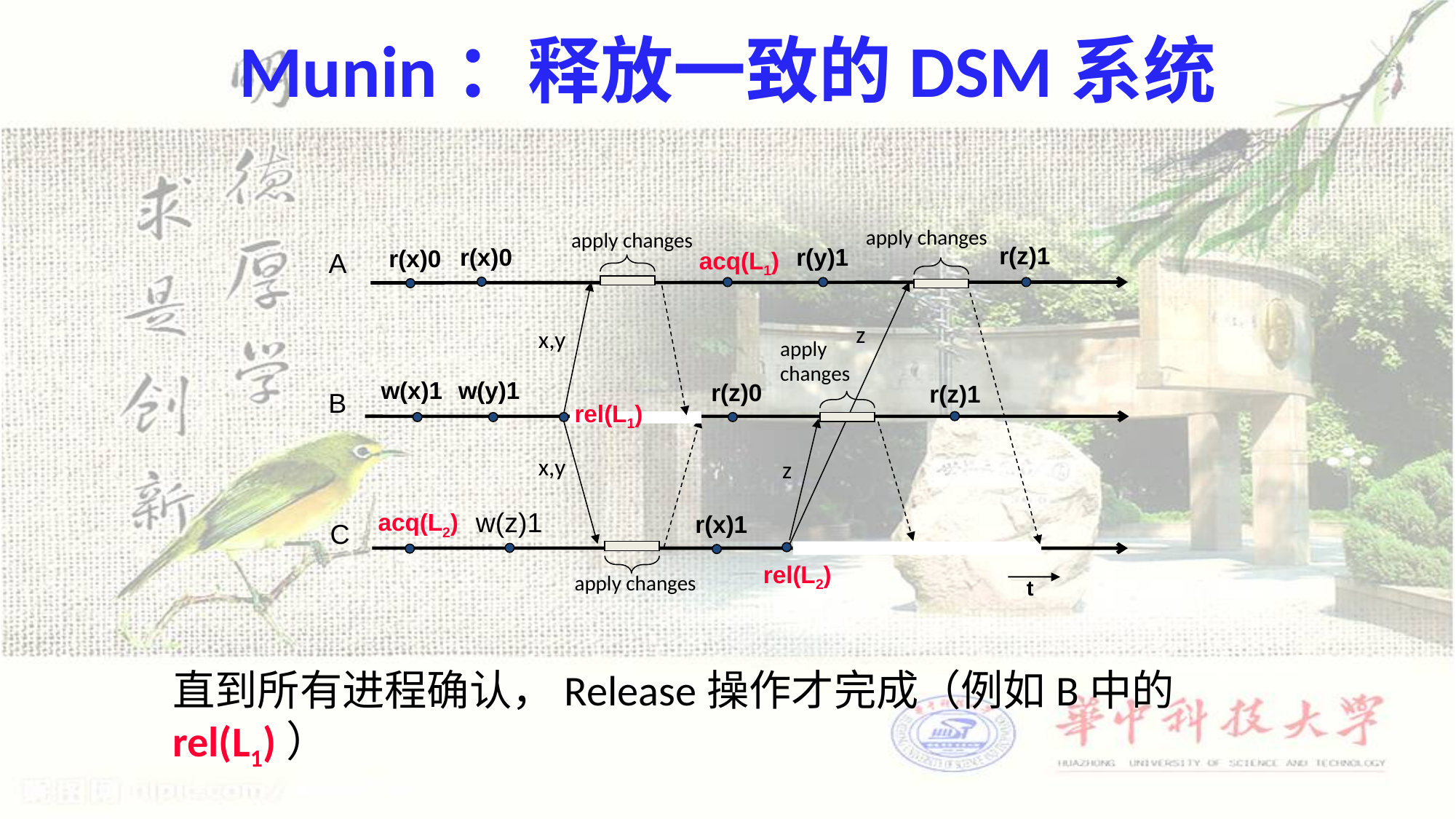

# Munin：释放一致的DSM系统
apply changes
apply changes
r(z)1
r(y)1
r(x)0

r(x)0

acq(L1)
A

z
x,y
apply changes
w(x)1
w(y)1
r(z)0

r(z)1
B

rel(L1)

x,y
z
w(z)1
acq(L2)
r(x)1

C

rel(L2)
apply changes
t

直到所有进程确认，Release操作才完成（例如B中的rel(L1)）